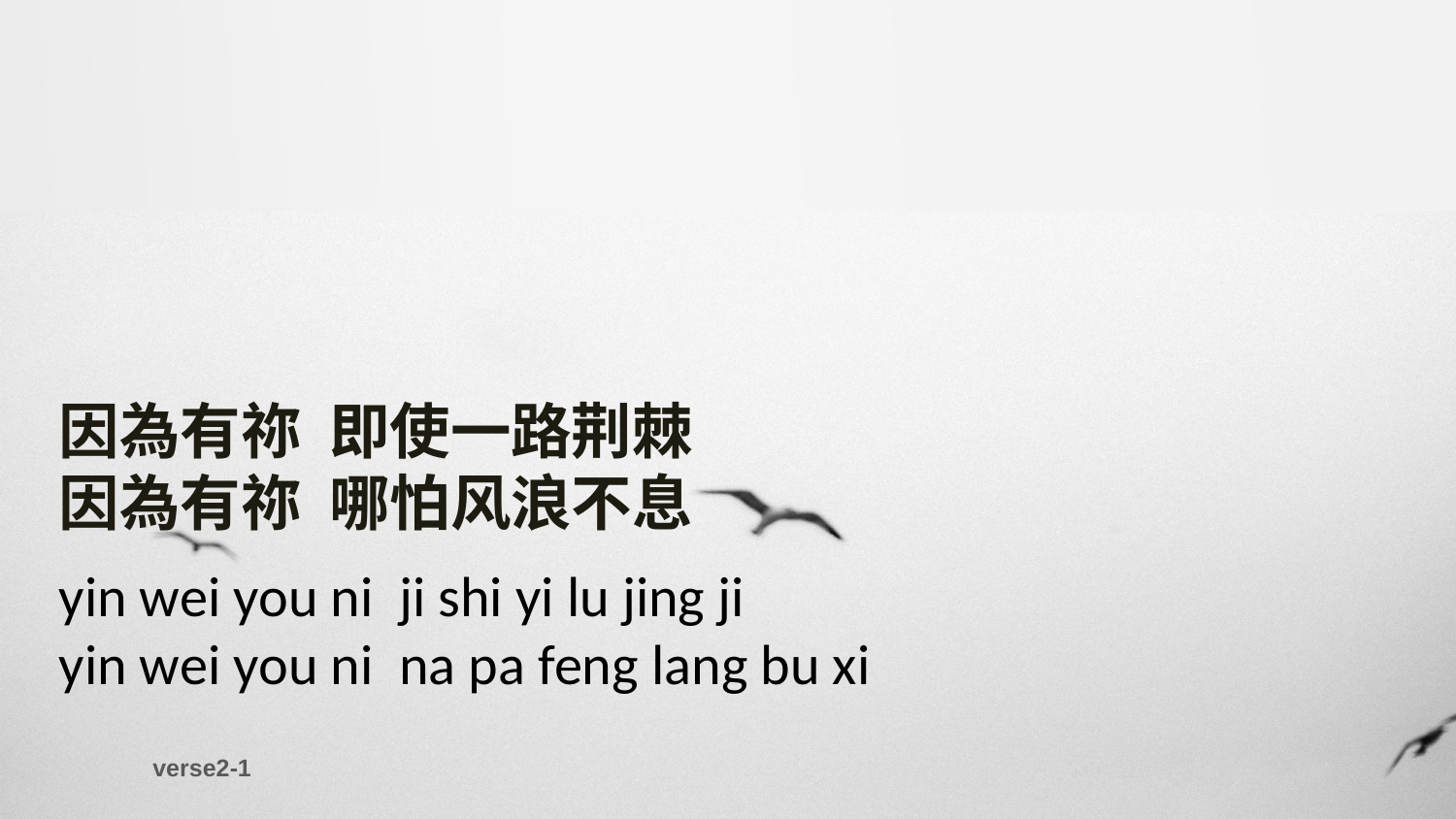

因為有祢  即使一路荆棘
因為有祢  哪怕风浪不息
yin wei you ni  ji shi yi lu jing ji
yin wei you ni  na pa feng lang bu xi
verse2-1